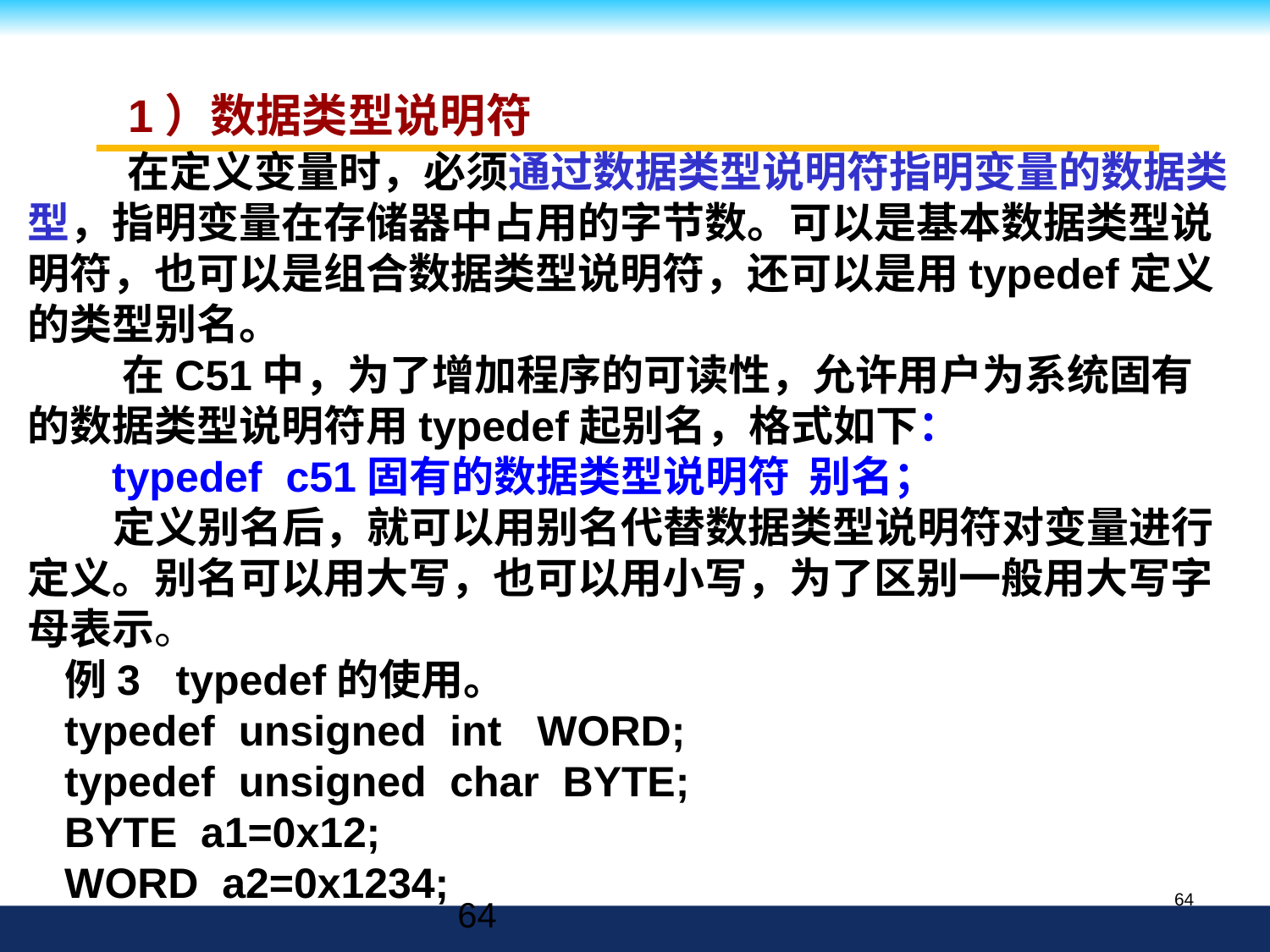

1）数据类型说明符
     在定义变量时，必须通过数据类型说明符指明变量的数据类型，指明变量在存储器中占用的字节数。可以是基本数据类型说明符，也可以是组合数据类型说明符，还可以是用typedef定义的类型别名。
     在C51中，为了增加程序的可读性，允许用户为系统固有的数据类型说明符用typedef起别名，格式如下：
    typedef  c51固有的数据类型说明符  别名；
    定义别名后，就可以用别名代替数据类型说明符对变量进行定义。别名可以用大写，也可以用小写，为了区别一般用大写字母表示。
例3   typedef的使用。
typedef  unsigned  int   WORD;
typedef  unsigned  char  BYTE;
BYTE  a1=0x12;
WORD  a2=0x1234;
64
64